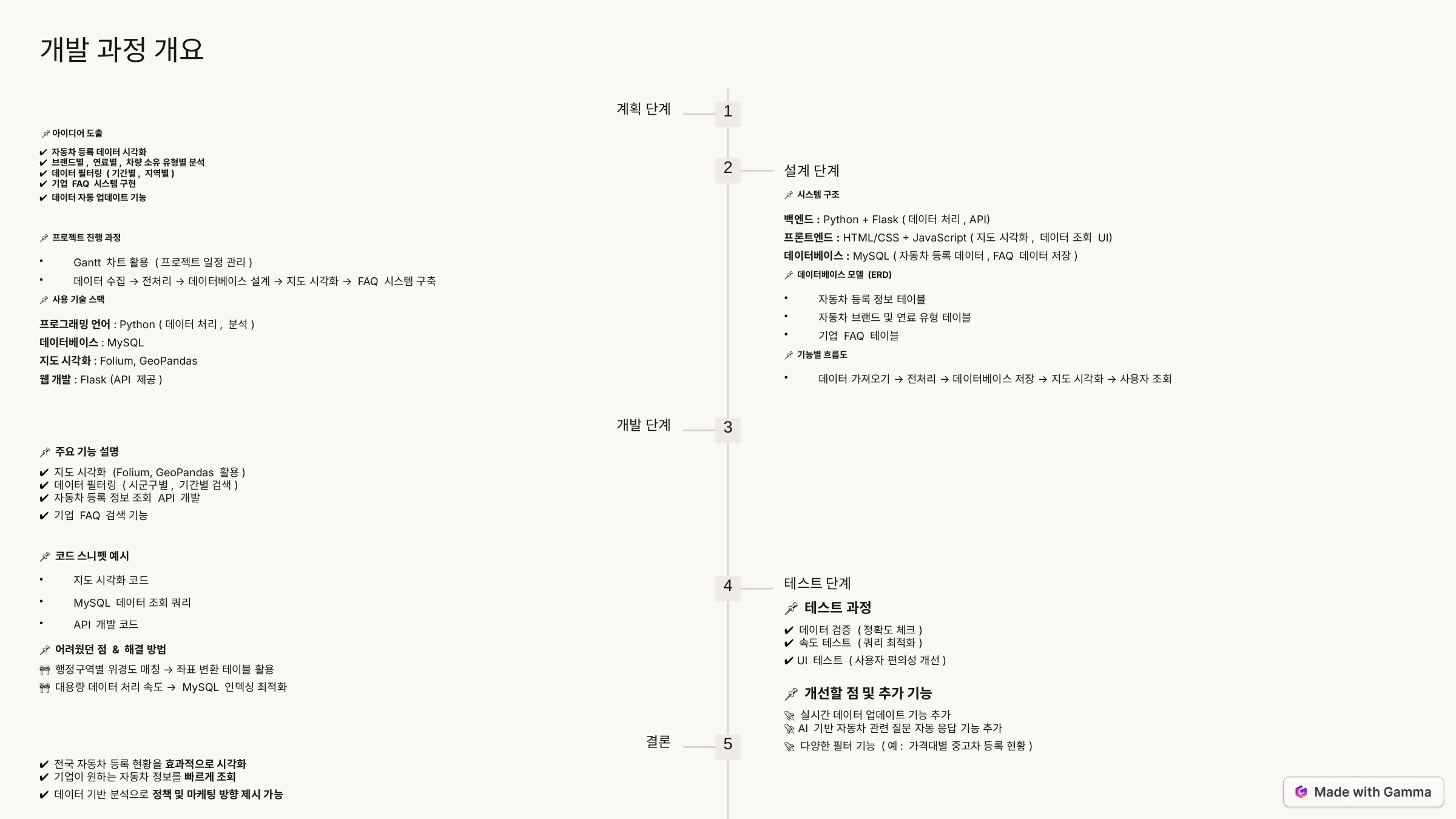

개발 과정 개요

계획 단계

1

 📌아이디어 도출
✔ 자동차 등록 데이터 시각화
✔ 브랜드별, 연료별, 차량 소유 유형별 분석
✔ 데이터 필터링 (기간별, 지역별)
✔ 기업 FAQ 시스템 구현
✔ 데이터 자동 업데이트 기능
설계 단계

2

📌 시스템 구조
백엔드: Python + Flask (데이터 처리, API)
프론트엔드: HTML/CSS + JavaScript (지도 시각화, 데이터 조회 UI)
📌 프로젝트 진행 과정
데이터베이스: MySQL (자동차 등록 데이터, FAQ 데이터 저장)
Gantt 차트 활용 (프로젝트 일정 관리)
📌 데이터베이스 모델 (ERD)
데이터 수집 → 전처리 → 데이터베이스 설계 → 지도 시각화 → FAQ 시스템 구축
자동차 등록 정보 테이블
📌 사용 기술 스택
자동차 브랜드 및 연료 유형 테이블
프로그래밍 언어: Python (데이터 처리, 분석)
기업 FAQ 테이블
데이터베이스: MySQL
📌 기능별 흐름도
지도 시각화: Folium, GeoPandas
데이터 가져오기 → 전처리 → 데이터베이스 저장 → 지도 시각화 → 사용자 조회
웹 개발: Flask (API 제공)
개발 단계

3

📌 주요 기능 설명
✔ 지도 시각화 (Folium, GeoPandas 활용)
✔ 데이터 필터링 (시군구별, 기간별 검색)
✔ 자동차 등록 정보 조회 API 개발
✔ 기업 FAQ 검색 기능
📌 코드 스니펫 예시
지도 시각화 코드
테스트 단계

4

MySQL 데이터 조회 쿼리
📌 테스트 과정
API 개발 코드
✔ 데이터 검증 (정확도 체크)
✔ 속도 테스트 (쿼리 최적화)
✔ UI 테스트 (사용자 편의성 개선)
📌 어려웠던 점 & 해결 방법
🚧 행정구역별 위경도 매칭 → 좌표 변환 테이블 활용
🚧 대용량 데이터 처리 속도 → MySQL 인덱싱 최적화
📌 개선할 점 및 추가 기능
🚀 실시간 데이터 업데이트 기능 추가
🚀 AI 기반 자동차 관련 질문 자동 응답 기능 추가
🚀 다양한 필터 기능 (예: 가격대별 중고차 등록 현황)
결론

5

✔ 전국 자동차 등록 현황을 효과적으로 시각화
✔ 기업이 원하는 자동차 정보를 빠르게 조회
✔ 데이터 기반 분석으로 정책 및 마케팅 방향 제시 가능
💡 향후 개선 방향
📍 실시간 데이터 반영
📍 지도 인터랙션 기능 추가
📍 대시보드 UI 개선
🙋‍♂️ 질문 & 답변